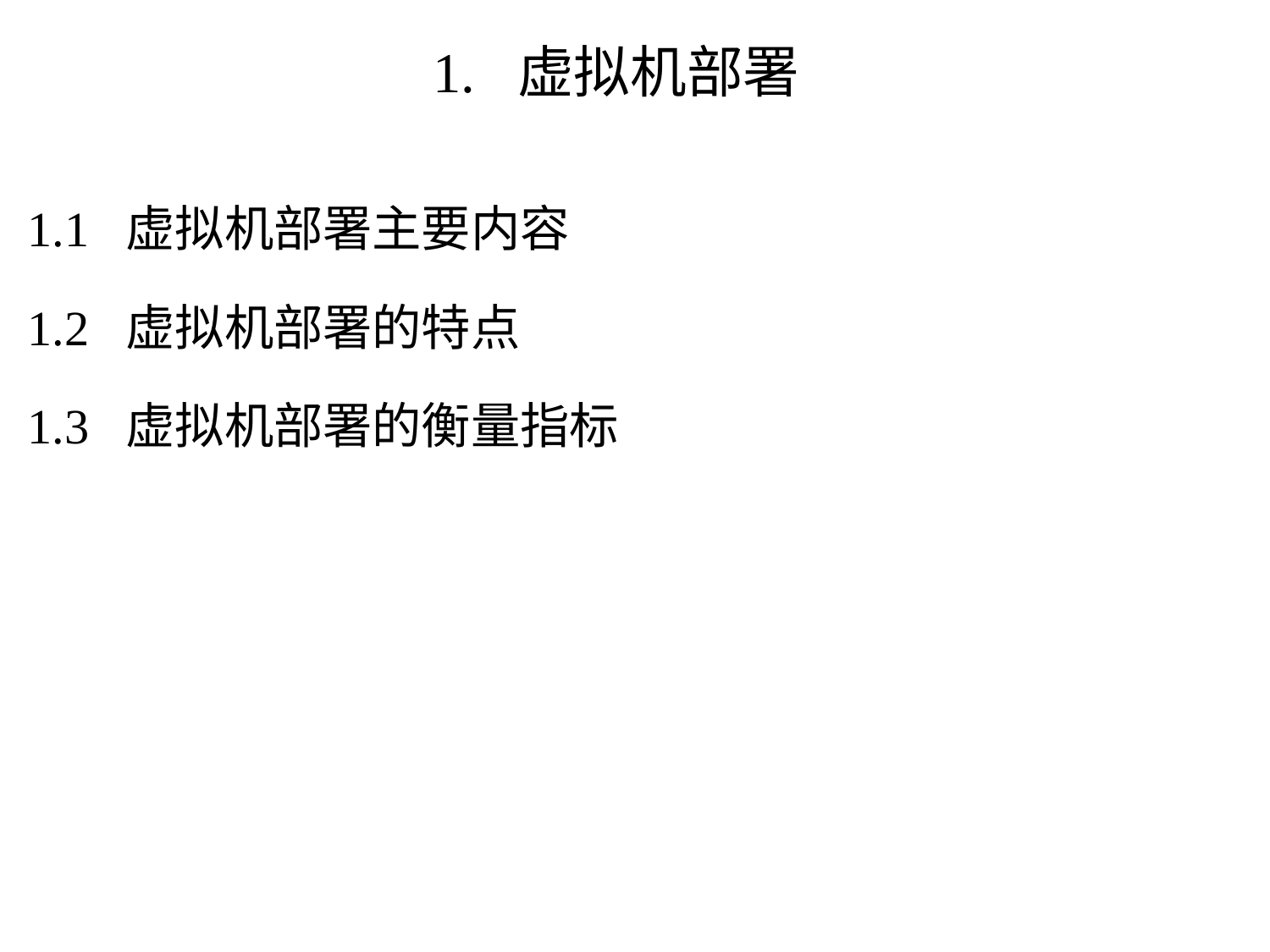

# 1.  虚拟机部署
1.1  虚拟机部署主要内容
1.2  虚拟机部署的特点
1.3  虚拟机部署的衡量指标